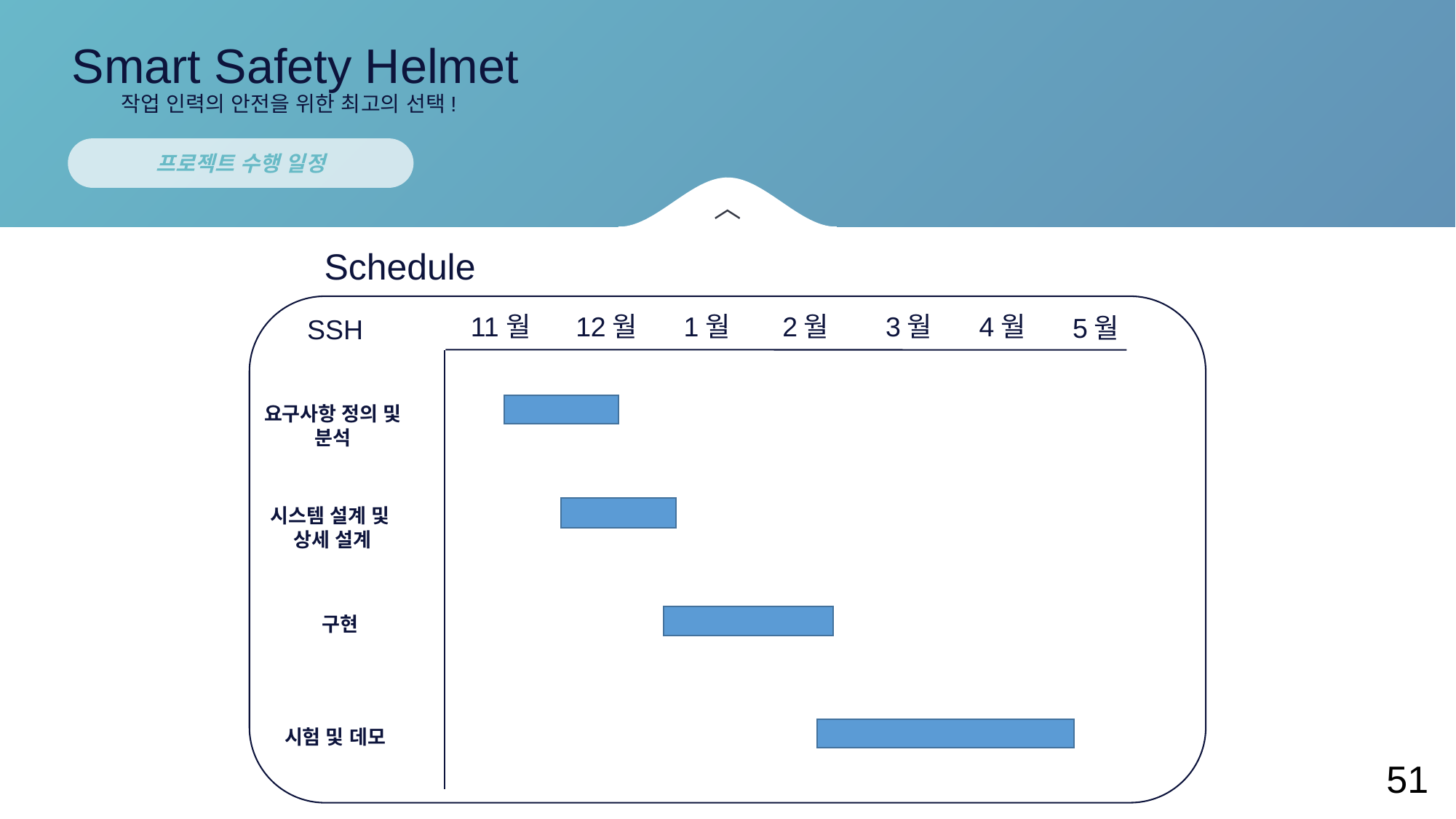

Smart Safety Helmet
작업 인력의 안전을 위한 최고의 선택!
프로젝트 수행 일정

〉
Schedule

4월
11월
12월
1월
2월
3월
5월
SSH

요구사항 정의 및 분석
시스템 설계 및
상세 설계

구현

시험 및 데모
51